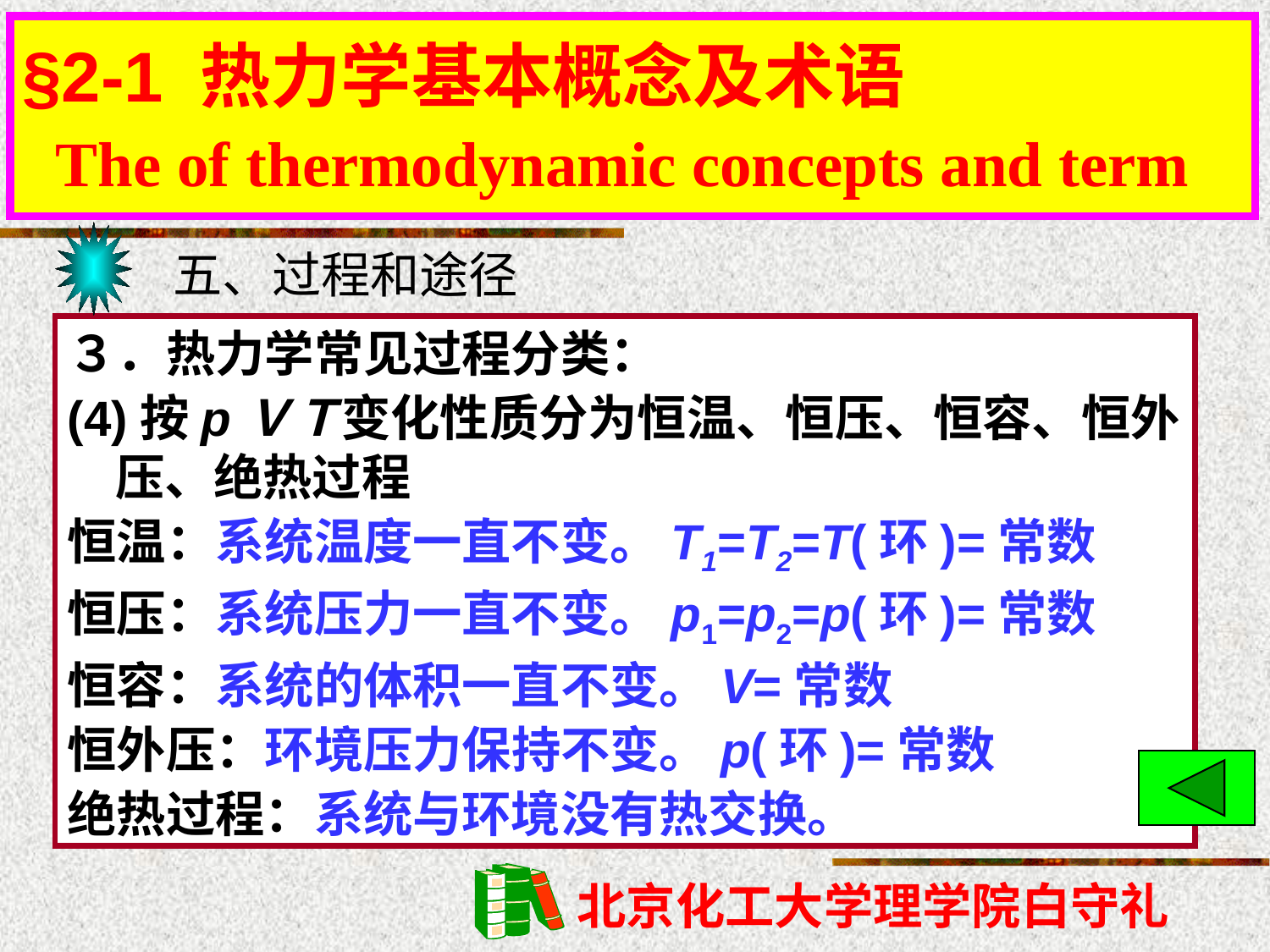

§2-1 热力学基本概念及术语
 The of thermodynamic concepts and term
# §2-1 热力学基本概念及术语

五、过程和途径
３．热力学常见过程分类：
(4)按pＶＴ变化性质分为恒温、恒压、恒容、恒外压、绝热过程
恒温：系统温度一直不变。T1=T2=T(环)=常数
恒压：系统压力一直不变。p1=p2=p(环)=常数
恒容：系统的体积一直不变。V=常数
恒外压：环境压力保持不变。p(环)=常数
绝热过程：系统与环境没有热交换。